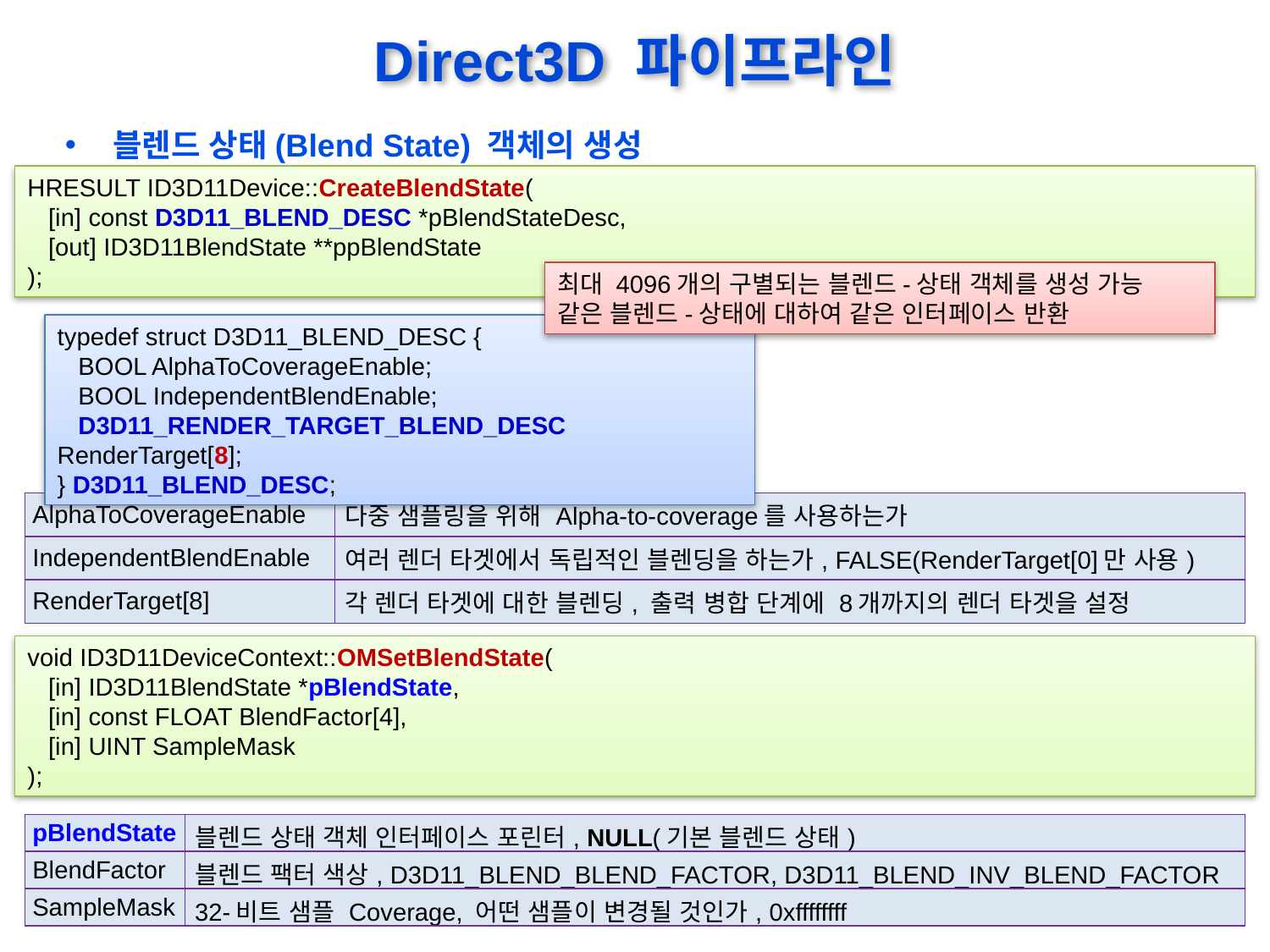

# Direct3D 파이프라인
블렌드 상태(Blend State) 객체의 생성
HRESULT ID3D11Device::CreateBlendState(
   [in] const D3D11_BLEND_DESC *pBlendStateDesc,
   [out] ID3D11BlendState **ppBlendState
);
최대 4096개의 구별되는 블렌드-상태 객체를 생성 가능
같은 블렌드-상태에 대하여 같은 인터페이스 반환
typedef struct D3D11_BLEND_DESC {
   BOOL AlphaToCoverageEnable;
   BOOL IndependentBlendEnable;
   D3D11_RENDER_TARGET_BLEND_DESC RenderTarget[8];
} D3D11_BLEND_DESC;
| AlphaToCoverageEnable | 다중 샘플링을 위해 Alpha-to-coverage를 사용하는가 |
| --- | --- |
| IndependentBlendEnable | 여러 렌더 타겟에서 독립적인 블렌딩을 하는가, FALSE(RenderTarget[0]만 사용) |
| RenderTarget[8] | 각 렌더 타겟에 대한 블렌딩, 출력 병합 단계에 8개까지의 렌더 타겟을 설정 |
void ID3D11DeviceContext::OMSetBlendState(
   [in] ID3D11BlendState *pBlendState,
   [in] const FLOAT BlendFactor[4],
   [in] UINT SampleMask
);
| pBlendState | 블렌드 상태 객체 인터페이스 포린터, NULL(기본 블렌드 상태) |
| --- | --- |
| BlendFactor | 블렌드 팩터 색상, D3D11\_BLEND\_BLEND\_FACTOR, D3D11\_BLEND\_INV\_BLEND\_FACTOR |
| SampleMask | 32-비트 샘플 Coverage, 어떤 샘플이 변경될 것인가, 0xffffffff |